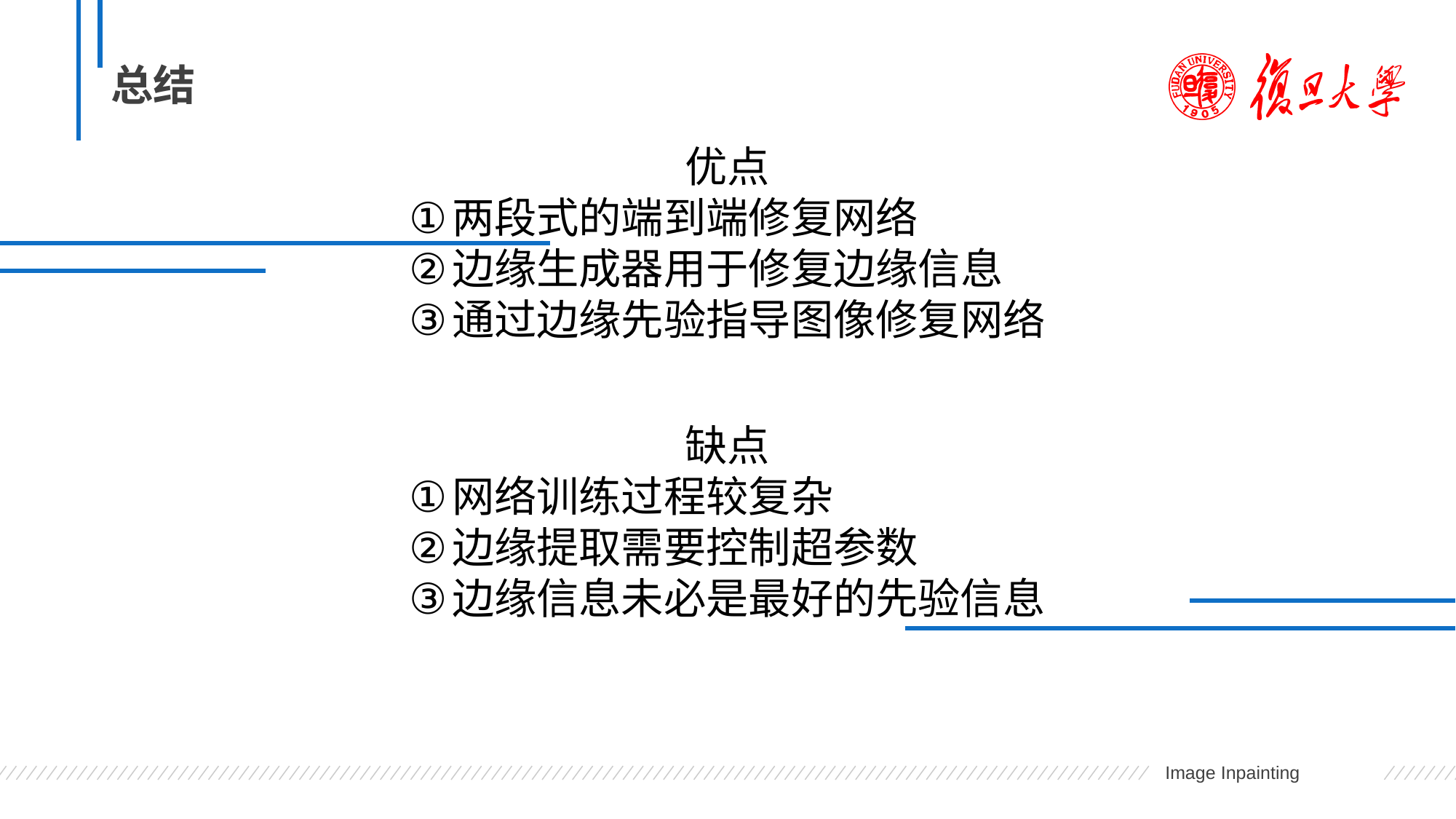

# 总结
优点
两段式的端到端修复网络
边缘生成器用于修复边缘信息
通过边缘先验指导图像修复网络
缺点
网络训练过程较复杂
边缘提取需要控制超参数
边缘信息未必是最好的先验信息